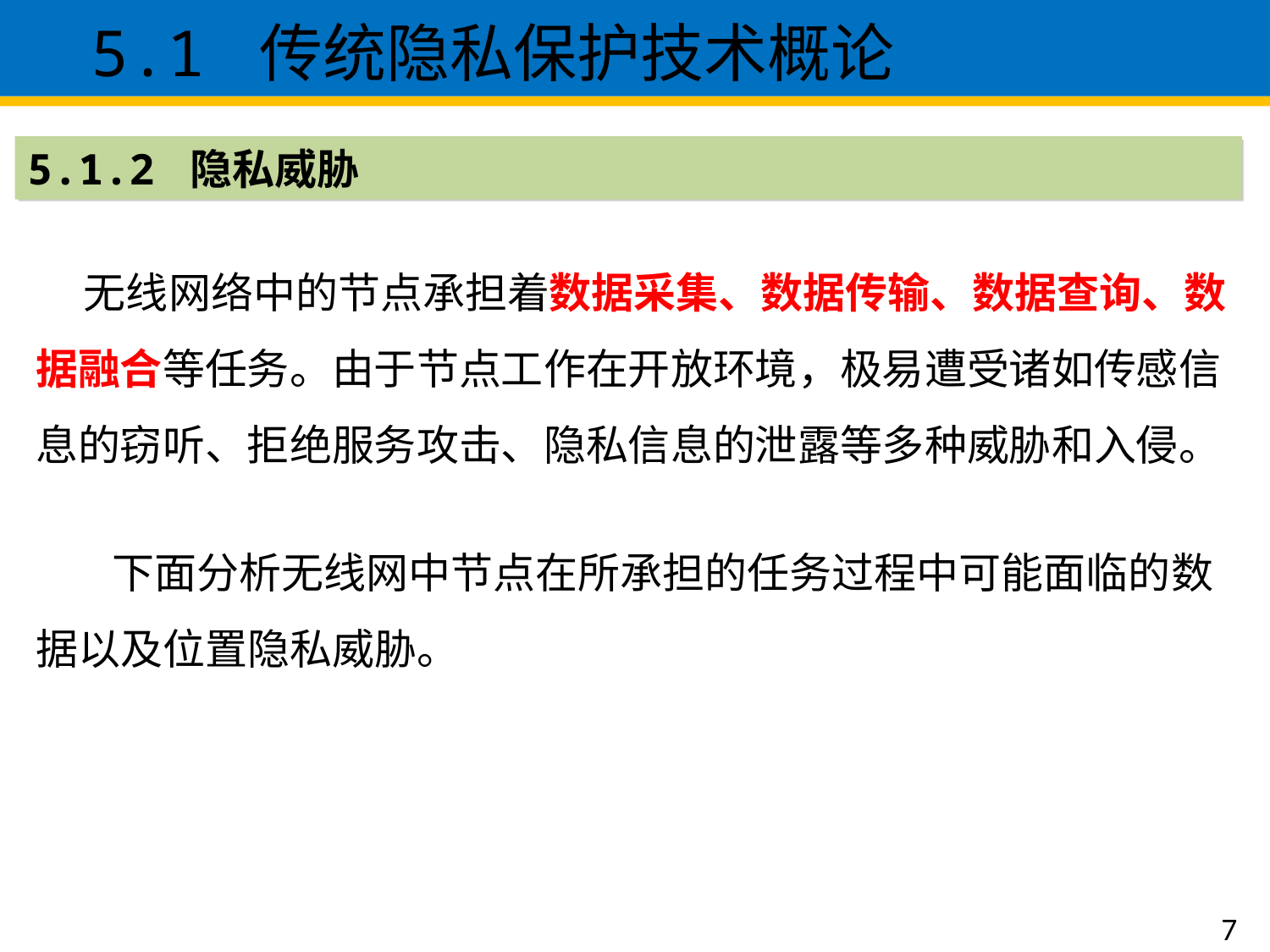

5.1 传统隐私保护技术概论
5.1.2 隐私威胁
    无线网络中的节点承担着数据采集、数据传输、数据查询、数据融合等任务。由于节点工作在开放环境，极易遭受诸如传感信息的窃听、拒绝服务攻击、隐私信息的泄露等多种威胁和入侵。
发布
       下面分析无线网中节点在所承担的任务过程中可能面临的数据以及位置隐私威胁。
7